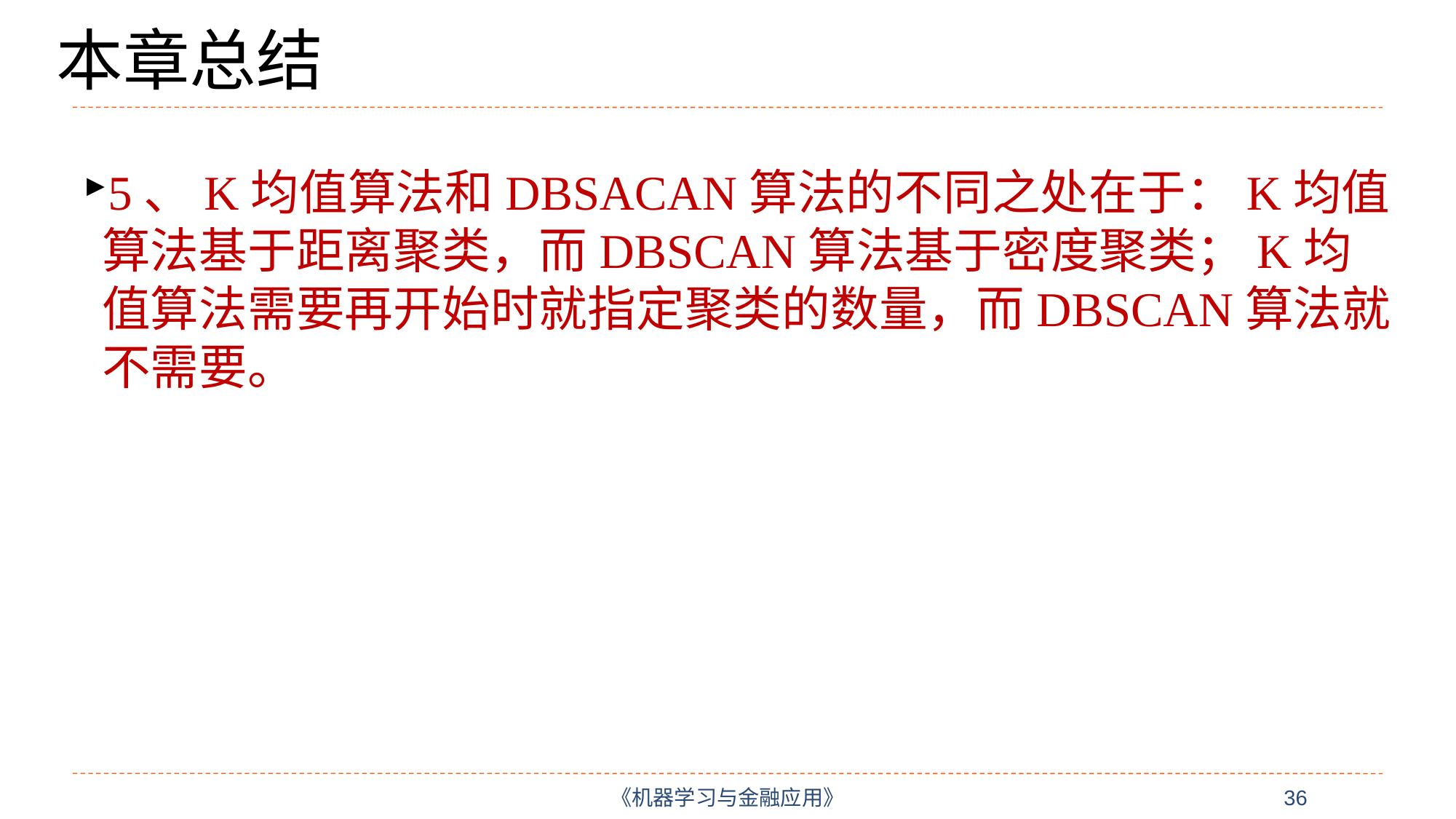

# 本章总结
5、K均值算法和DBSACAN算法的不同之处在于：K均值算法基于距离聚类，而DBSCAN算法基于密度聚类；K均值算法需要再开始时就指定聚类的数量，而DBSCAN算法就不需要。